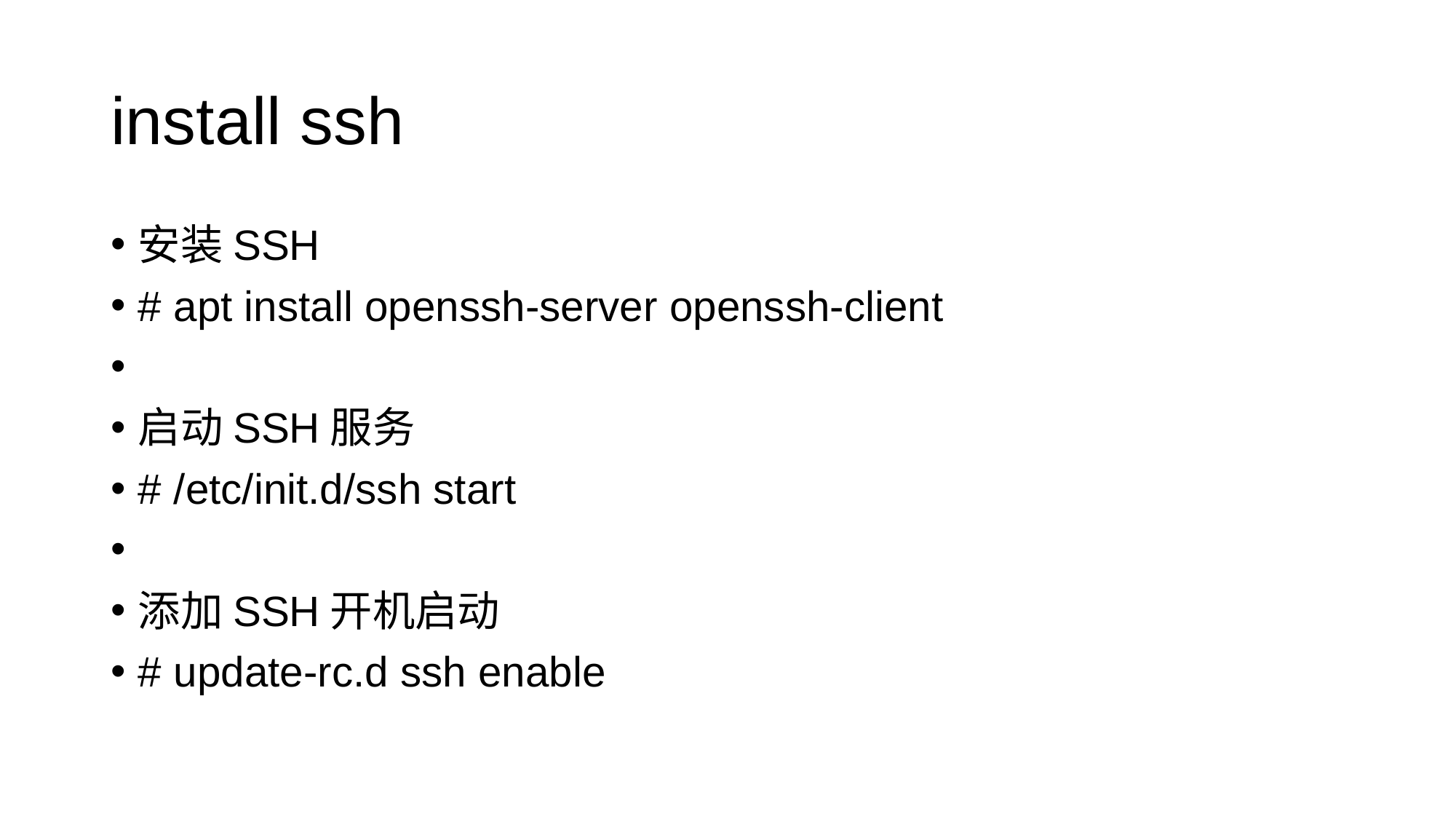

# install ssh
安装SSH
# apt install openssh-server openssh-client

启动SSH服务
# /etc/init.d/ssh start

添加SSH开机启动
# update-rc.d ssh enable